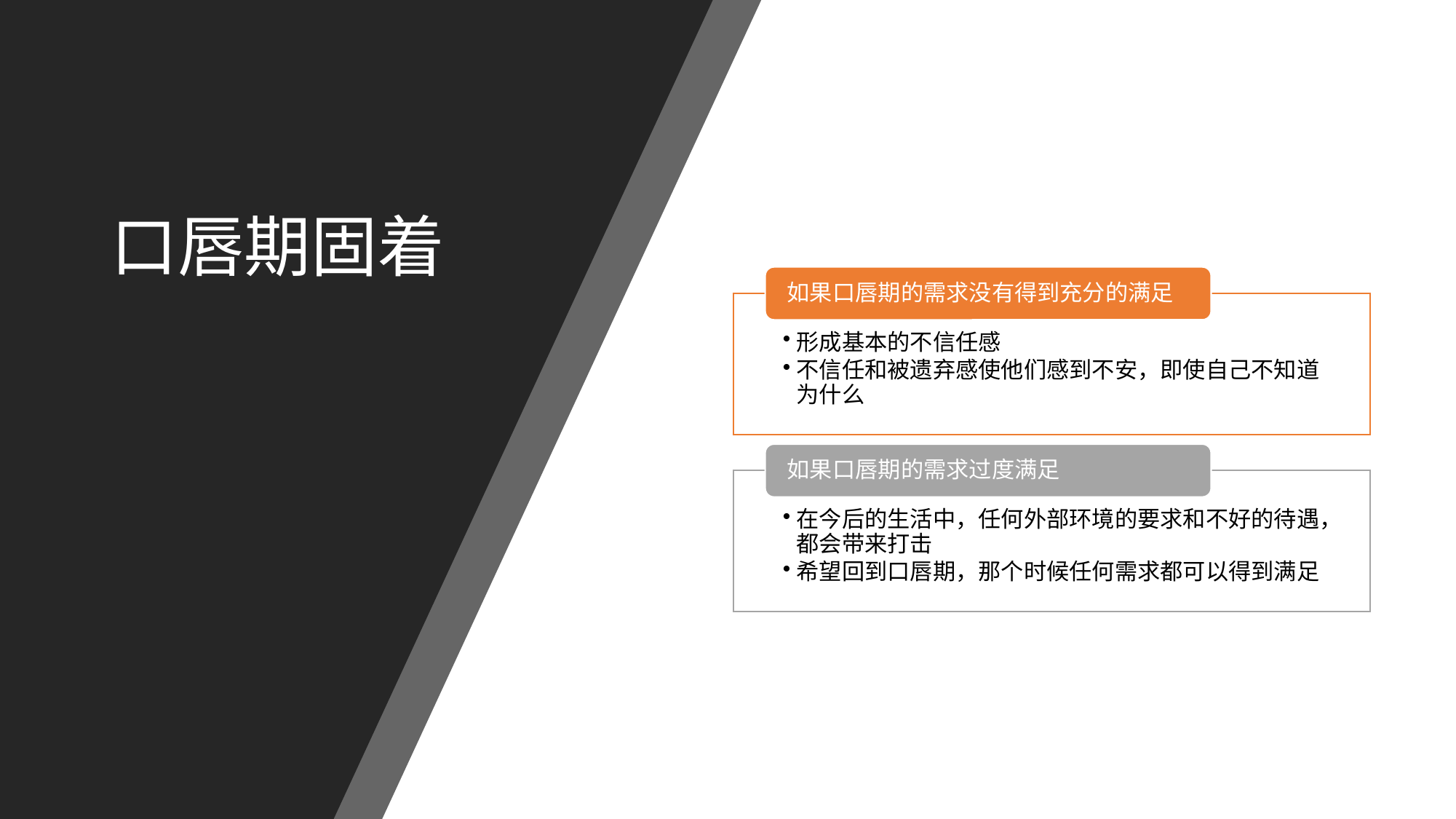

# 口唇期固着
形成基本的不信任感
不信任和被遗弃感使他们感到不安，即使自己不知道为什么
如果口唇期的需求没有得到充分的满足
在今后的生活中，任何外部环境的要求和不好的待遇，都会带来打击
希望回到口唇期，那个时候任何需求都可以得到满足
如果口唇期的需求过度满足